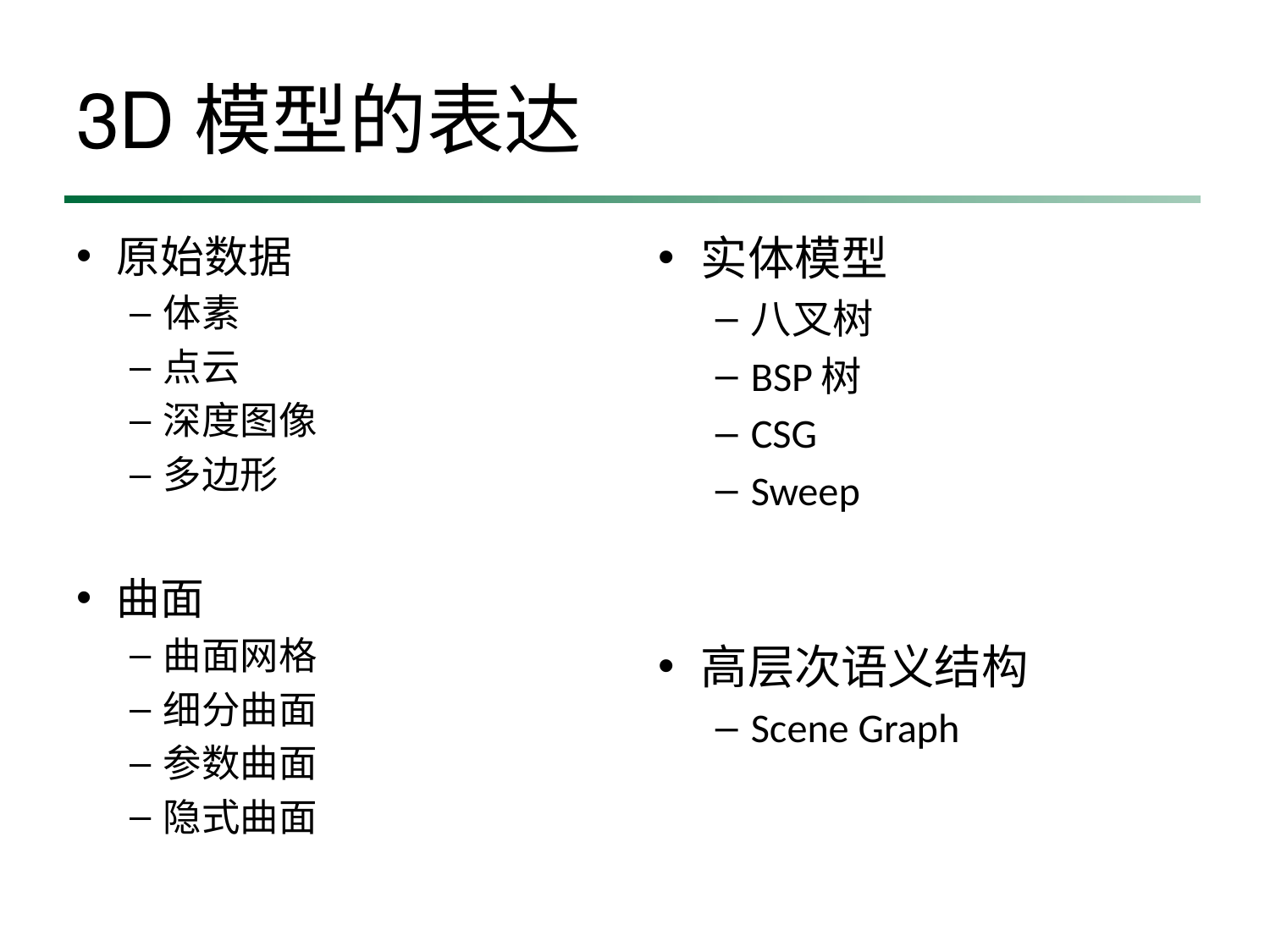

# 3D模型的表达
原始数据
体素
点云
深度图像
多边形

曲面
曲面网格
细分曲面
参数曲面
隐式曲面

实体模型
八叉树
BSP树
CSG
Sweep

高层次语义结构
Scene Graph